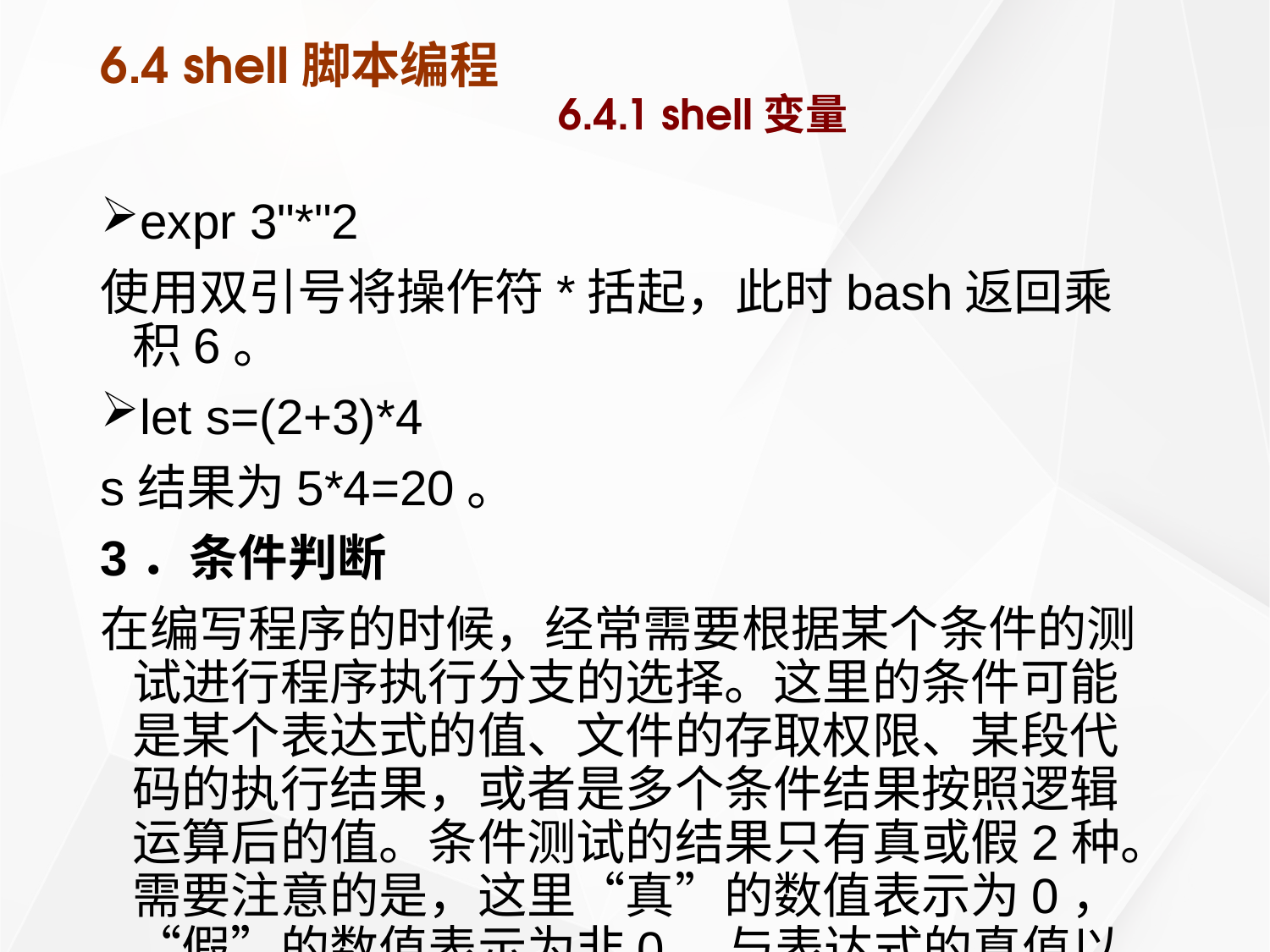

# 6.4 shell脚本编程 6.4.1 shell变量
expr 3"*"2
使用双引号将操作符*括起，此时bash返回乘积6。
let s=(2+3)*4
s结果为5*4=20。
3．条件判断
在编写程序的时候，经常需要根据某个条件的测试进行程序执行分支的选择。这里的条件可能是某个表达式的值、文件的存取权限、某段代码的执行结果，或者是多个条件结果按照逻辑运算后的值。条件测试的结果只有真或假2种。需要注意的是，这里“真”的数值表示为0，“假”的数值表示为非0，与表达式的真值以及C语言的真值刚好相反。